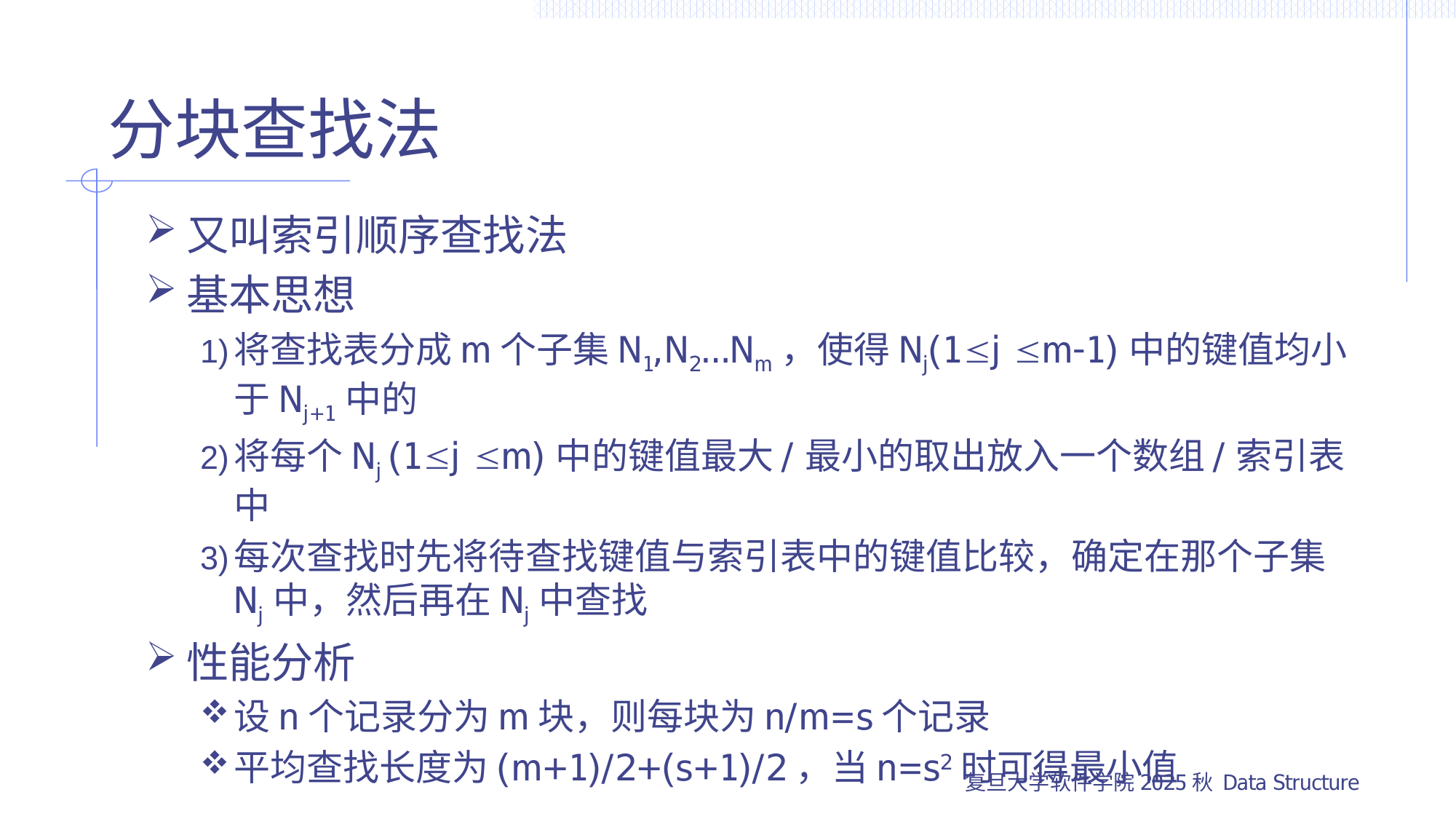

# 分块查找法
又叫索引顺序查找法
基本思想
将查找表分成m个子集N1,N2…Nm，使得Nj(1≤j ≤m-1)中的键值均小于Nj+1中的
将每个Nj (1≤j ≤m)中的键值最大/最小的取出放入一个数组/索引表中
每次查找时先将待查找键值与索引表中的键值比较，确定在那个子集Nj中，然后再在Nj中查找
性能分析
设n个记录分为m块，则每块为n/m=s个记录
平均查找长度为(m+1)/2+(s+1)/2，当n=s2时可得最小值